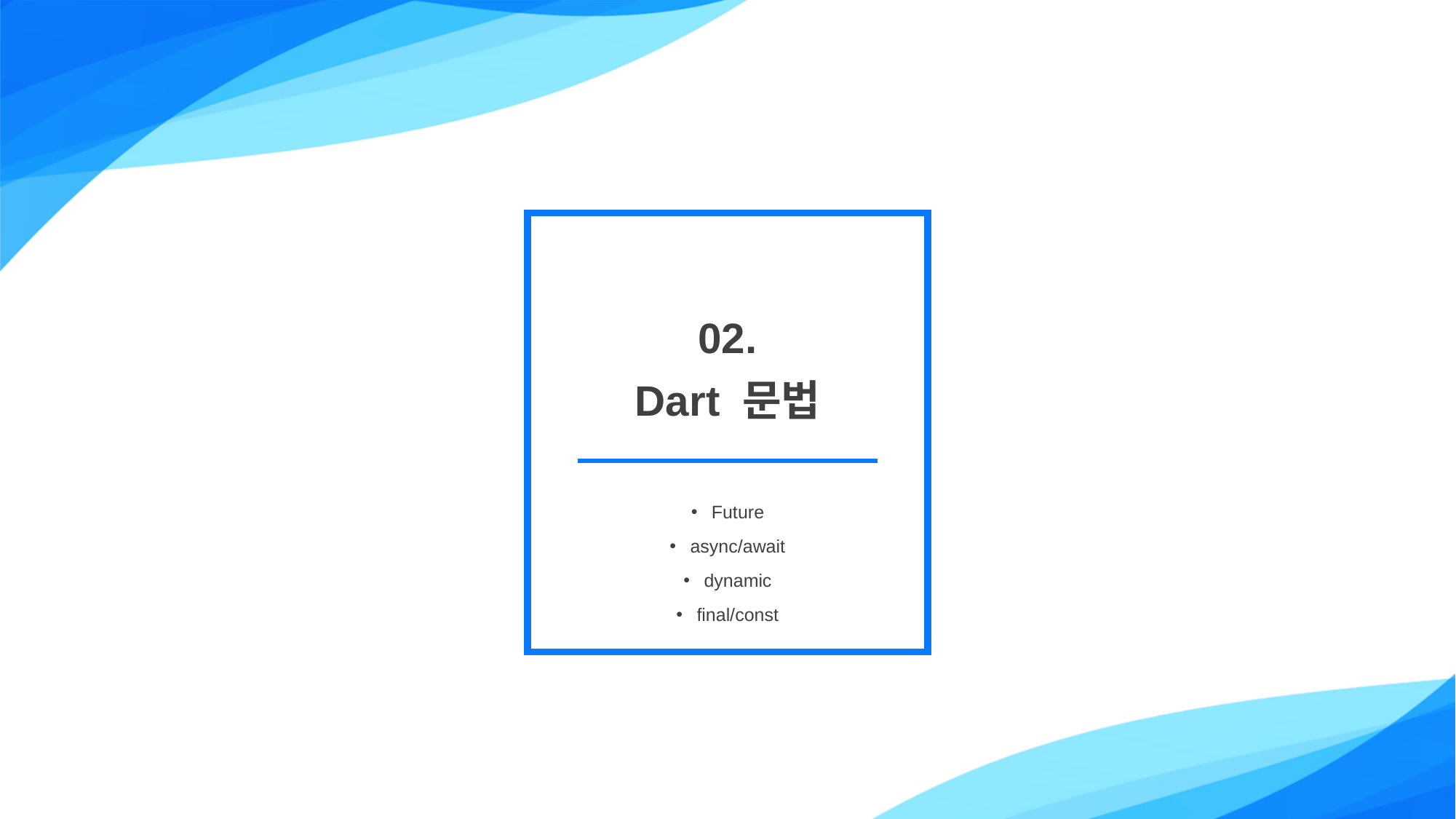

02.
Dart 문법
Future
async/await
dynamic
final/const